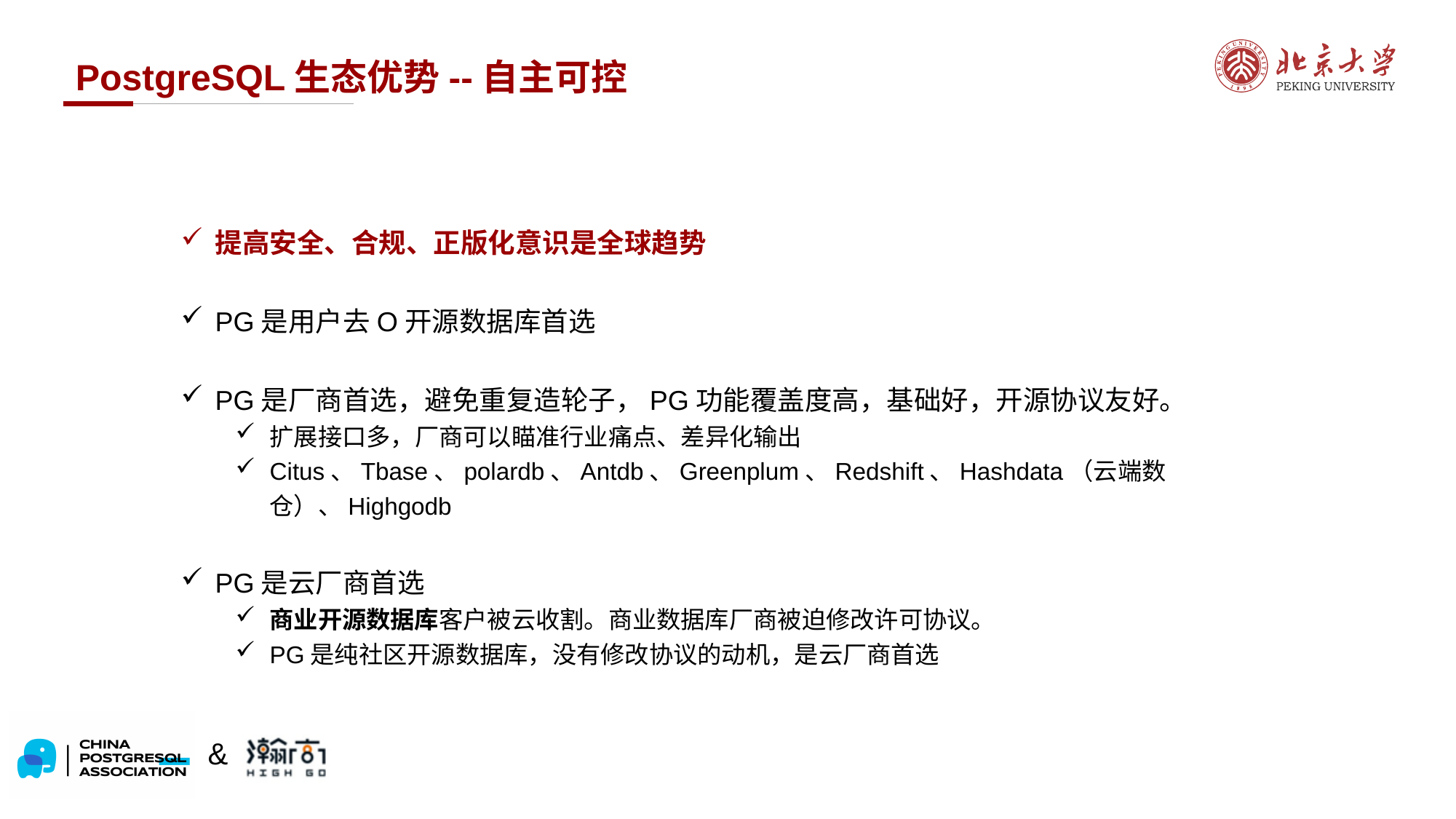

PostgreSQL生态优势--自主可控
提高安全、合规、正版化意识是全球趋势

PG是用户去O开源数据库首选

PG是厂商首选，避免重复造轮子，PG功能覆盖度高，基础好，开源协议友好。
扩展接口多，厂商可以瞄准行业痛点、差异化输出
Citus、Tbase、polardb、Antdb、Greenplum、Redshift、Hashdata（云端数仓）、Highgodb

PG是云厂商首选
商业开源数据库客户被云收割。商业数据库厂商被迫修改许可协议。
PG是纯社区开源数据库，没有修改协议的动机，是云厂商首选